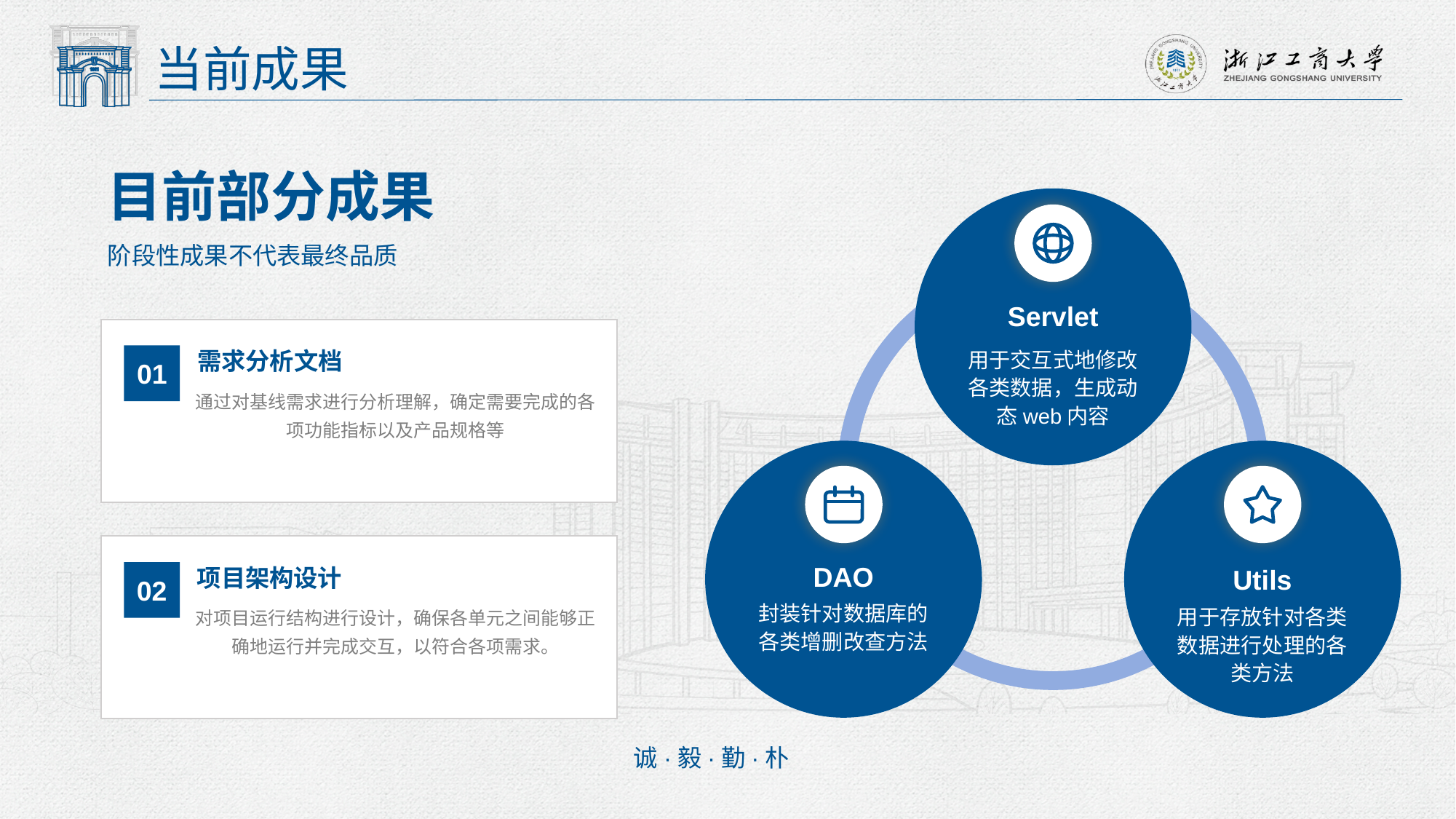

当前成果
目前部分成果

阶段性成果不代表最终品质

Servlet

用于交互式地修改各类数据，生成动态web内容
需求分析文档

01
通过对基线需求进行分析理解，确定需要完成的各项功能指标以及产品规格等

DAO
Utils
项目架构设计

02
封装针对数据库的各类增删改查方法
对项目运行结构进行设计，确保各单元之间能够正确地运行并完成交互，以符合各项需求。

用于存放针对各类数据进行处理的各类方法